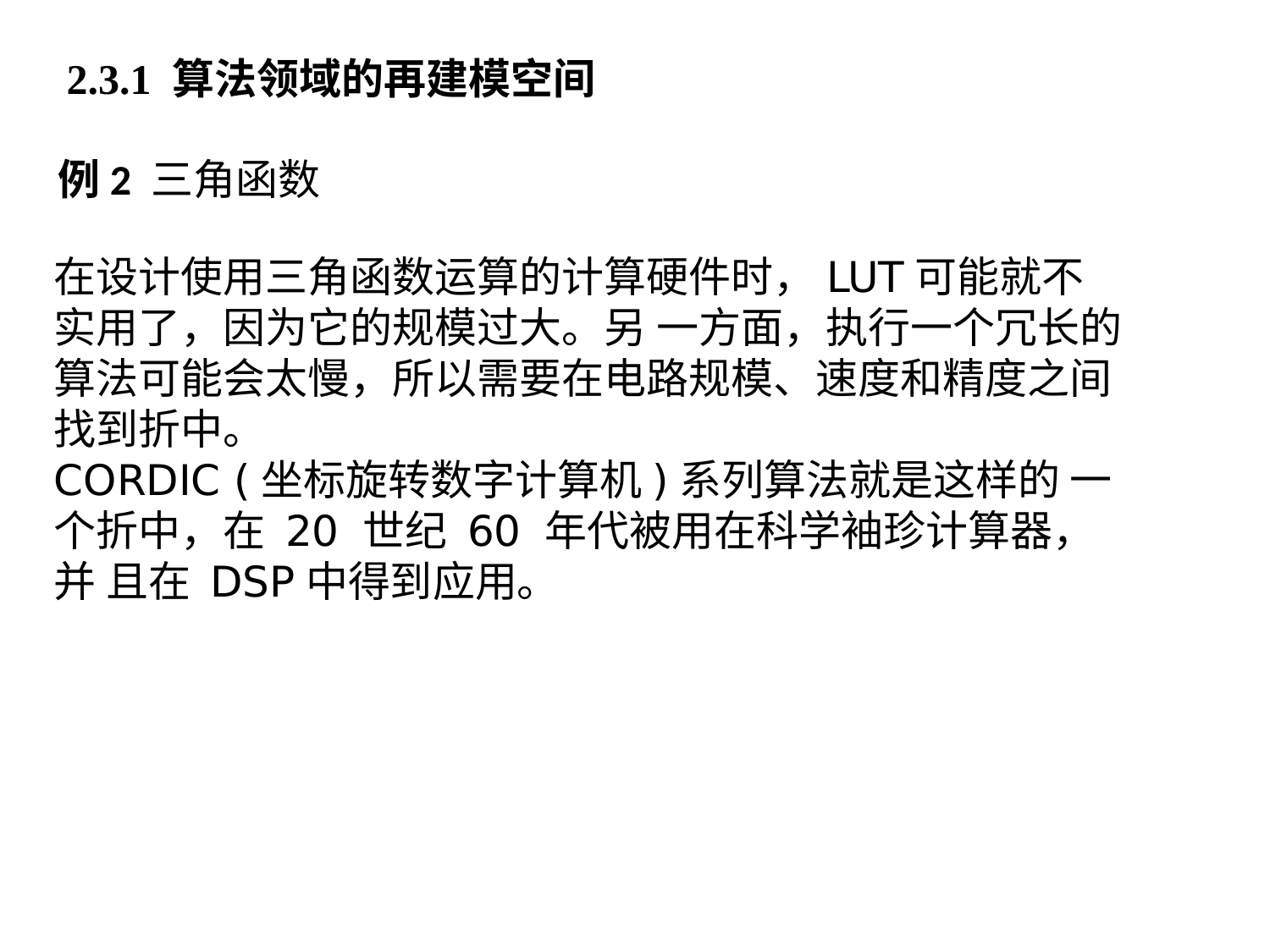

2.3.1 算法领域的再建模空间
例2 三角函数
在设计使用三角函数运算的计算硬件时，LUT可能就不实用了，因为它的规模过大。另 一方面，执行一个冗长的算法可能会太慢，所以需要在电路规模、速度和精度之间找到折中。
CORDIC (坐标旋转数字计算机)系列算法就是这样的 一个折中，在 20 世纪 60 年代被用在科学袖珍计算器，并 且在 DSP中得到应用。